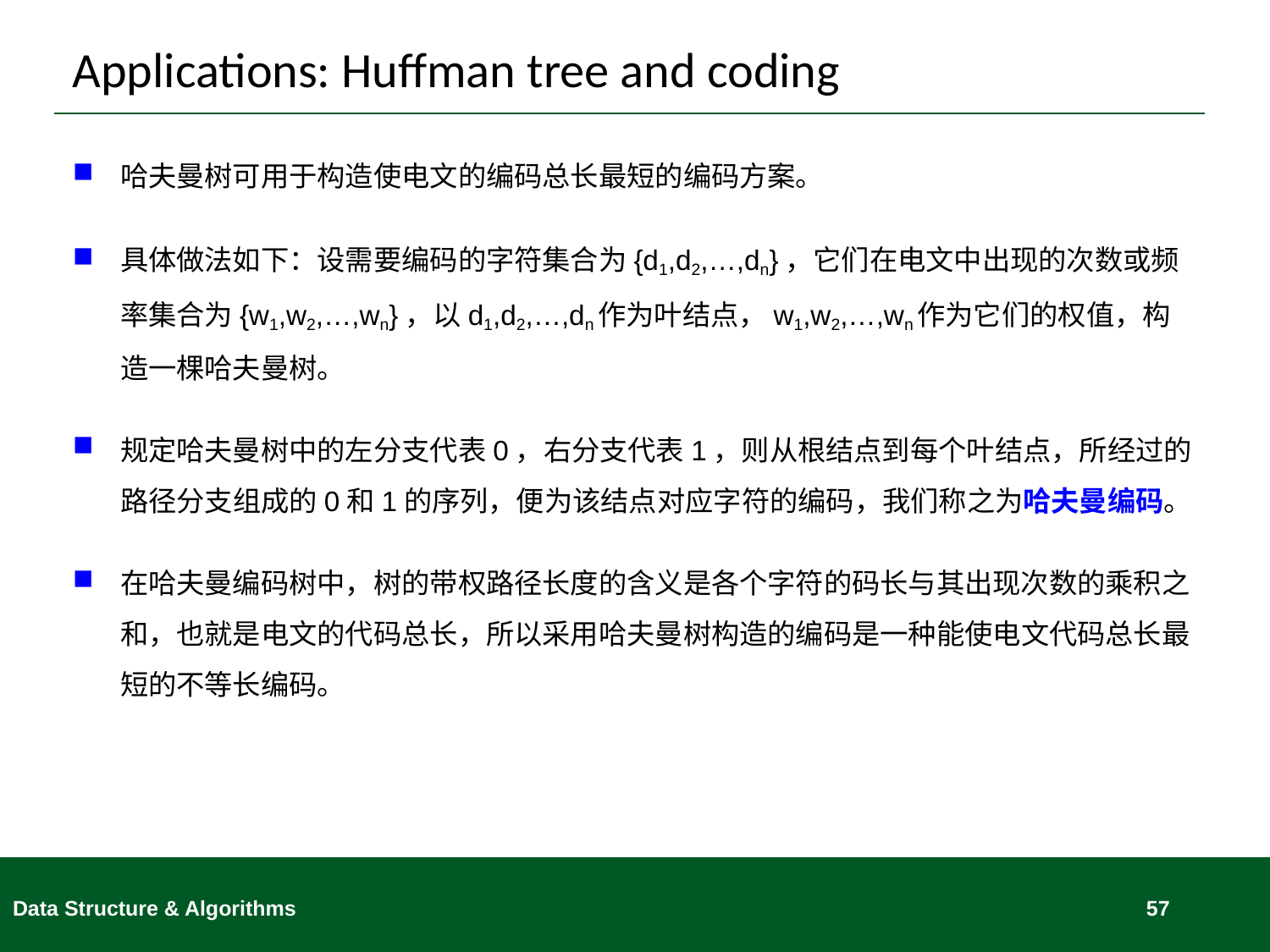

# Applications: Huffman tree and coding
哈夫曼树可用于构造使电文的编码总长最短的编码方案。
具体做法如下：设需要编码的字符集合为{d1,d2,…,dn}，它们在电文中出现的次数或频率集合为{w1,w2,…,wn}，以d1,d2,…,dn作为叶结点，w1,w2,…,wn作为它们的权值，构造一棵哈夫曼树。
规定哈夫曼树中的左分支代表0，右分支代表1，则从根结点到每个叶结点，所经过的路径分支组成的0和1的序列，便为该结点对应字符的编码，我们称之为哈夫曼编码。
在哈夫曼编码树中，树的带权路径长度的含义是各个字符的码长与其出现次数的乘积之和，也就是电文的代码总长，所以采用哈夫曼树构造的编码是一种能使电文代码总长最短的不等长编码。

Data Structure & Algorithms
57